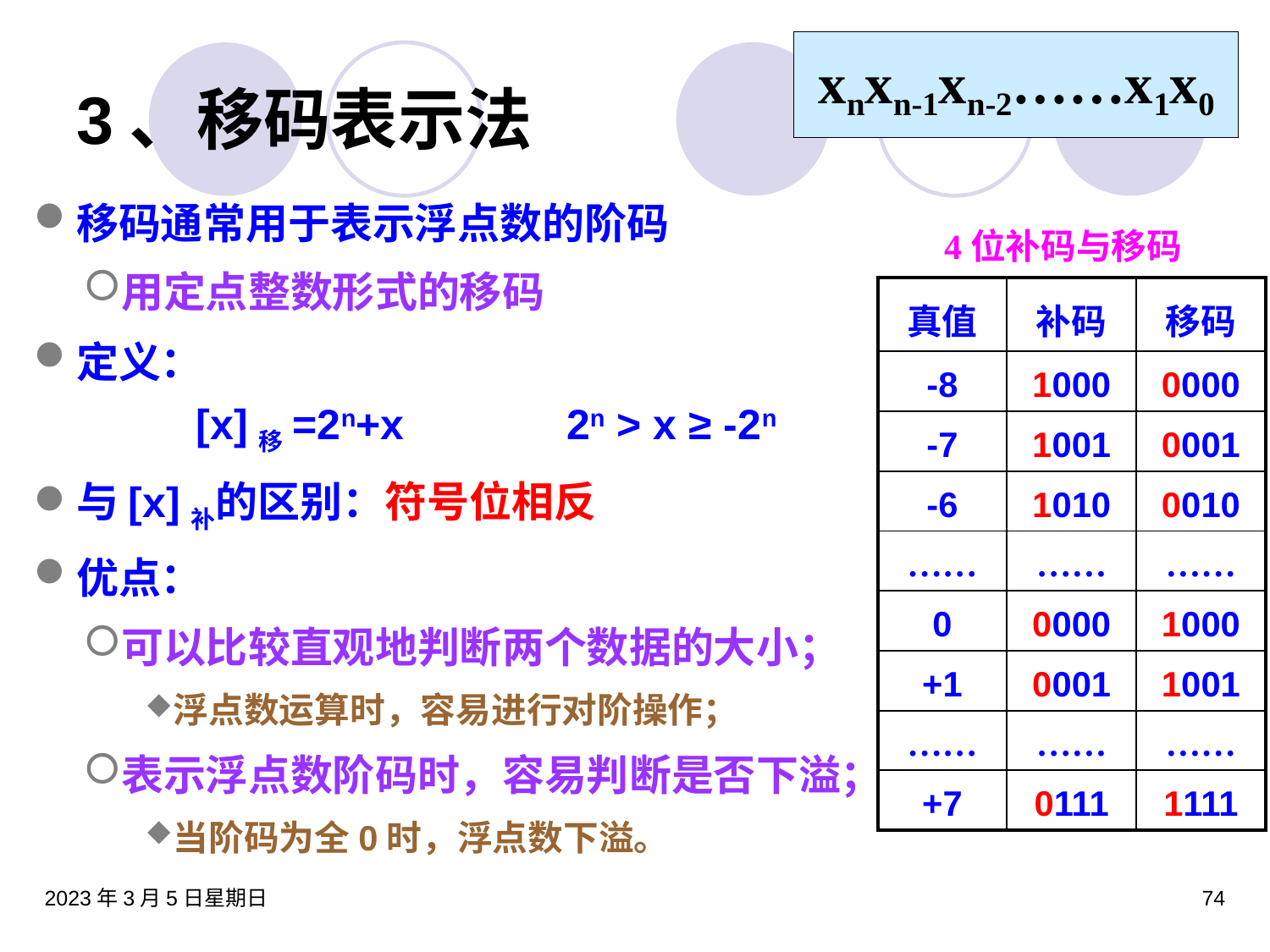

xnxn-1xn-2……x1x0
# 3、移码表示法
移码通常用于表示浮点数的阶码
用定点整数形式的移码
定义：
	[x]移=2n+x		2n > x ≥ -2n
与[x]补的区别：符号位相反
优点：
可以比较直观地判断两个数据的大小；
浮点数运算时，容易进行对阶操作；
表示浮点数阶码时，容易判断是否下溢；
当阶码为全0时，浮点数下溢。
4位补码与移码
| 真值 | 补码 | 移码 |
| --- | --- | --- |
| -8 | 1000 | 0000 |
| -7 | 1001 | 0001 |
| -6 | 1010 | 0010 |
| …… | …… | …… |
| 0 | 0000 | 1000 |
| +1 | 0001 | 1001 |
| …… | …… | …… |
| +7 | 0111 | 1111 |
2023年3月5日星期日
74